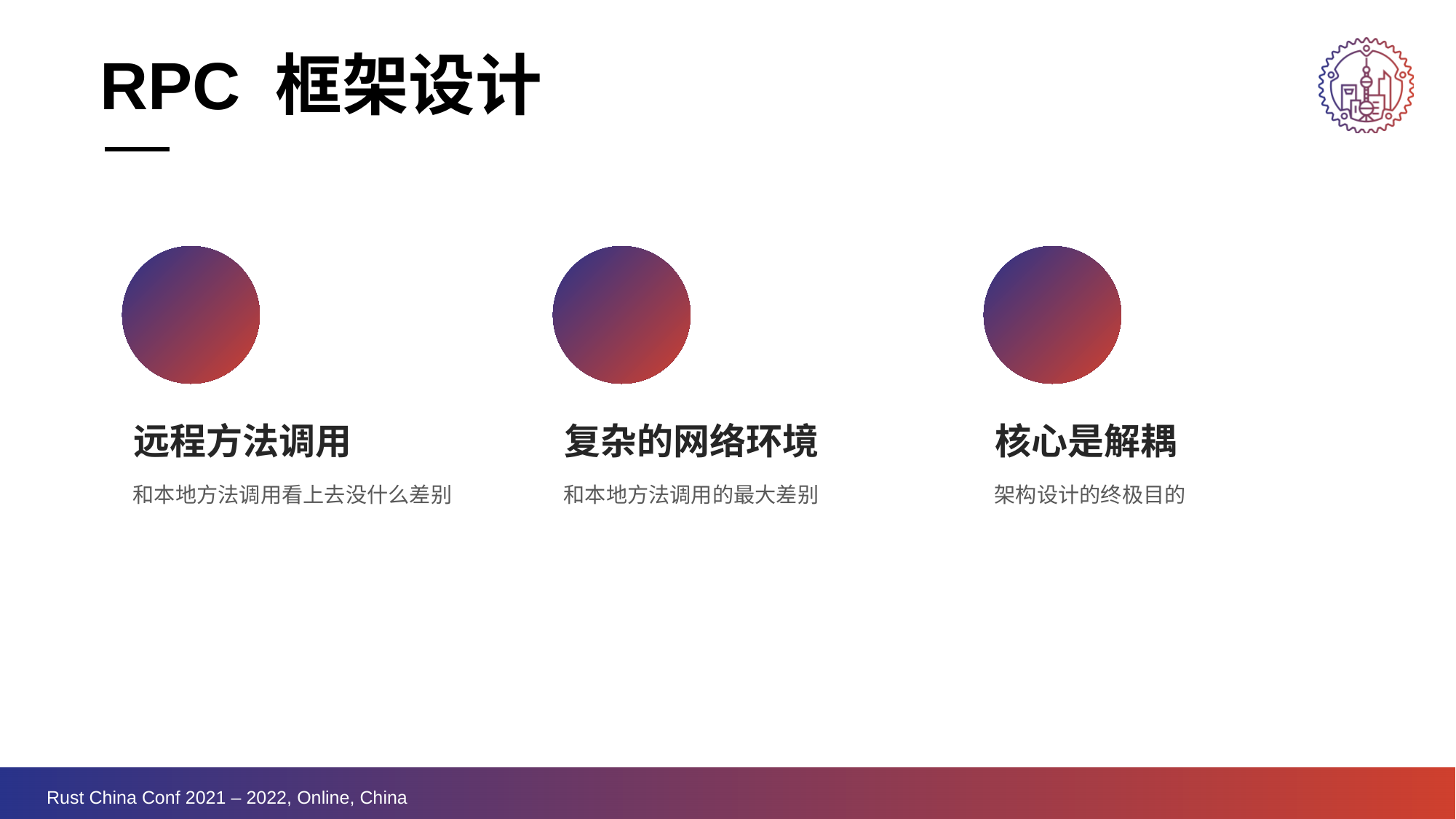

RPC 框架设计

远程方法调用
和本地方法调用看上去没什么差别

复杂的网络环境
和本地方法调用的最大差别

核心是解耦
架构设计的终极目的